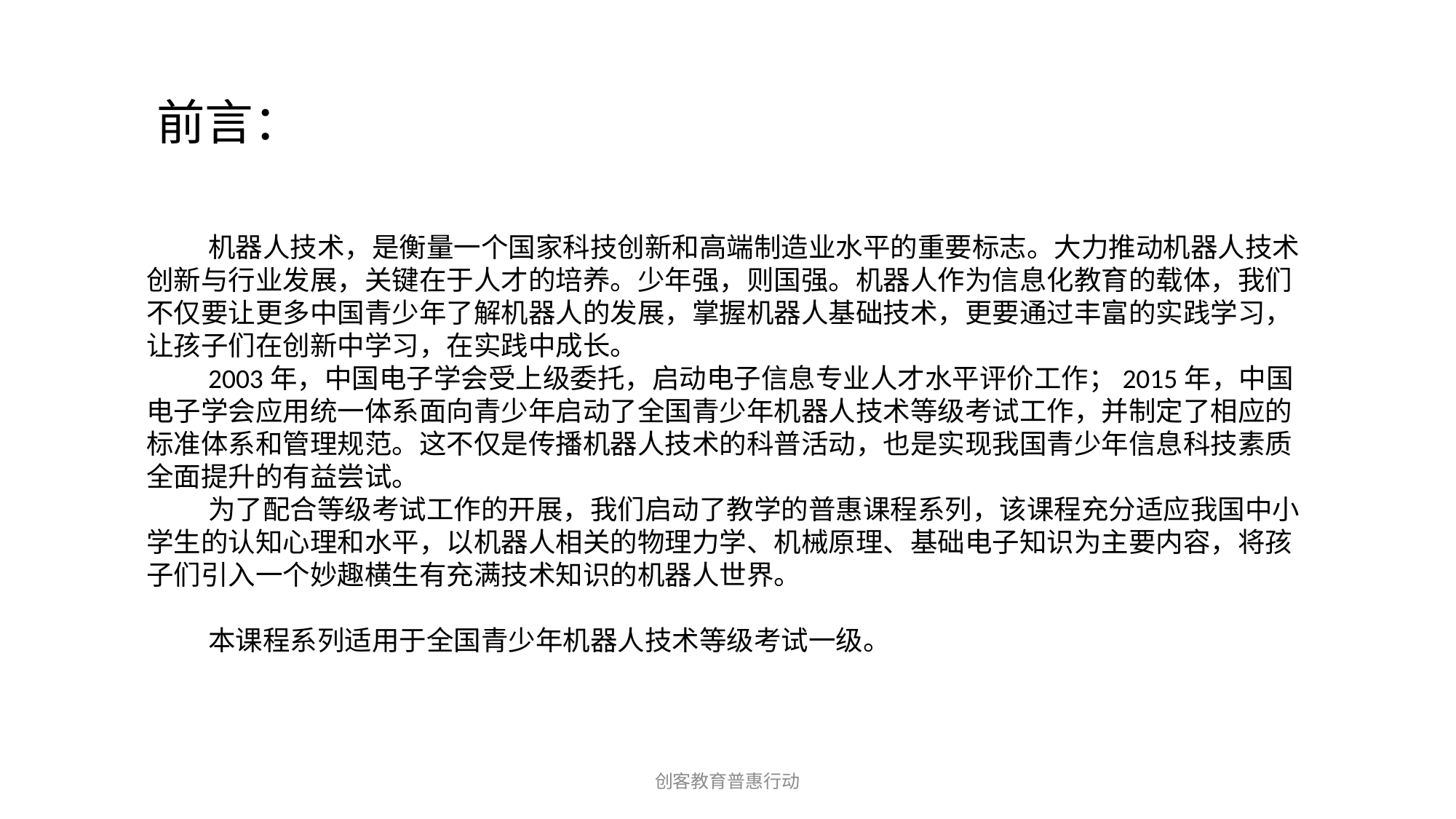

前言：
         机器人技术，是衡量一个国家科技创新和高端制造业水平的重要标志。大力推动机器人技术创新与行业发展，关键在于人才的培养。少年强，则国强。机器人作为信息化教育的载体，我们不仅要让更多中国青少年了解机器人的发展，掌握机器人基础技术，更要通过丰富的实践学习，让孩子们在创新中学习，在实践中成长。
          2003年，中国电子学会受上级委托，启动电子信息专业人才水平评价工作；2015年，中国电子学会应用统一体系面向青少年启动了全国青少年机器人技术等级考试工作，并制定了相应的标准体系和管理规范。这不仅是传播机器人技术的科普活动，也是实现我国青少年信息科技素质全面提升的有益尝试。
         为了配合等级考试工作的开展，我们启动了教学的普惠课程系列，该课程充分适应我国中小学生的认知心理和水平，以机器人相关的物理力学、机械原理、基础电子知识为主要内容，将孩子们引入一个妙趣横生有充满技术知识的机器人世界。

         本课程系列适用于全国青少年机器人技术等级考试一级。

创客教育普惠行动